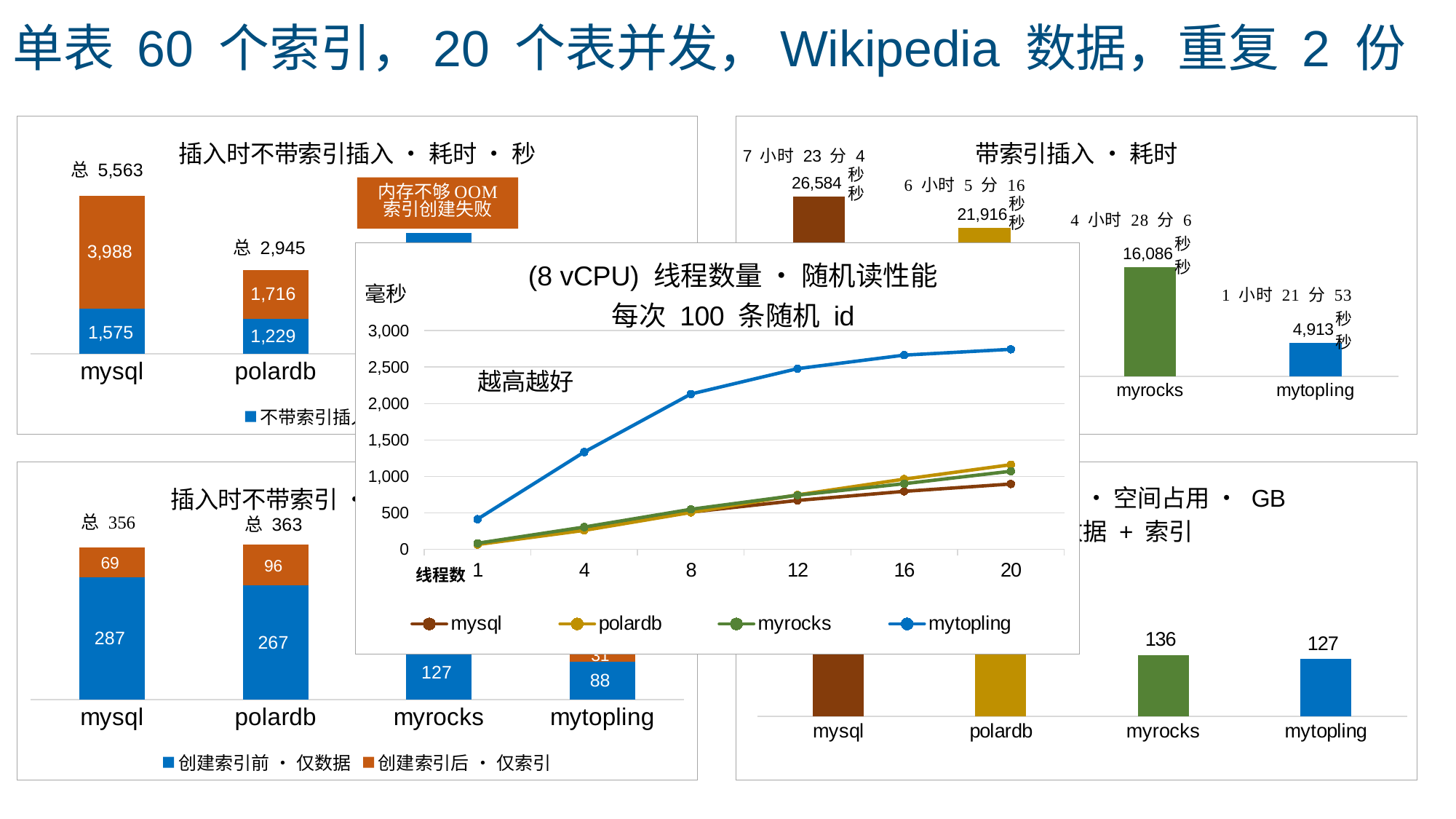

# 单表 60 个索引，20 个表并发，Wikipedia 数据，重复 2 份

### Chart: 插入时不带索引插入 • 耗时 • 秒

| Category | 不带索引插入 | 创建索引 |
|---|---|---|
| mysql | 1575.0 | 3988.0 |
| polardb | 1229.0 | 1716.0 |
| myrocks | 4257.0 | None |
| mytopling | 1131.0 | 734.0 |

### Chart: 带索引插入 • 耗时

| Category | 插入 • 耗时 |
|---|---|
| mysql | 26584.0 |
| polardb | 21916.0 |
| myrocks | 16086.0 |
| mytopling | 4913.0 |

### Chart: (8 vCPU) 线程数量 • 随机读性能 每次 100 条随机 id

| Category | mysql | polardb | myrocks | mytopling |
|---|---|---|---|---|
| 1 | 78.01 | 64.0 | 81.58 | 412.42 |
| 4 | 282.86 | 258.0 | 303.95 | 1333.0 |
| 8 | 509.08 | 504.01 | 547.77 | 2130.26 |
| 12 | 669.42 | 745.42 | 741.59 | 2477.93 |
| 16 | 793.8 | 961.57 | 899.03 | 2663.87 |
| 20 | 894.78 | 1159.65 | 1070.14 | 2743.43 |
毫秒

### Chart: 插入时不带索引 • 空间占用 • GB

| Category | 创建索引前 • 仅数据 | 创建索引后 • 仅索引 |
|---|---|---|
| mysql | 287.0 | 69.0 |
| polardb | 267.0 | 96.0 |
| myrocks | 127.0 | None |
| mytopling | 88.0 | 31.0 |

### Chart: 带索引插入 • 空间占用 • GB 数据 + 索引

| Category | 空间占用（GB）• 数据 + 索引 |
|---|---|
| mysql | 381.0 |
| polardb | 376.0 |
| myrocks | 136.0 |
| mytopling | 127.0 |